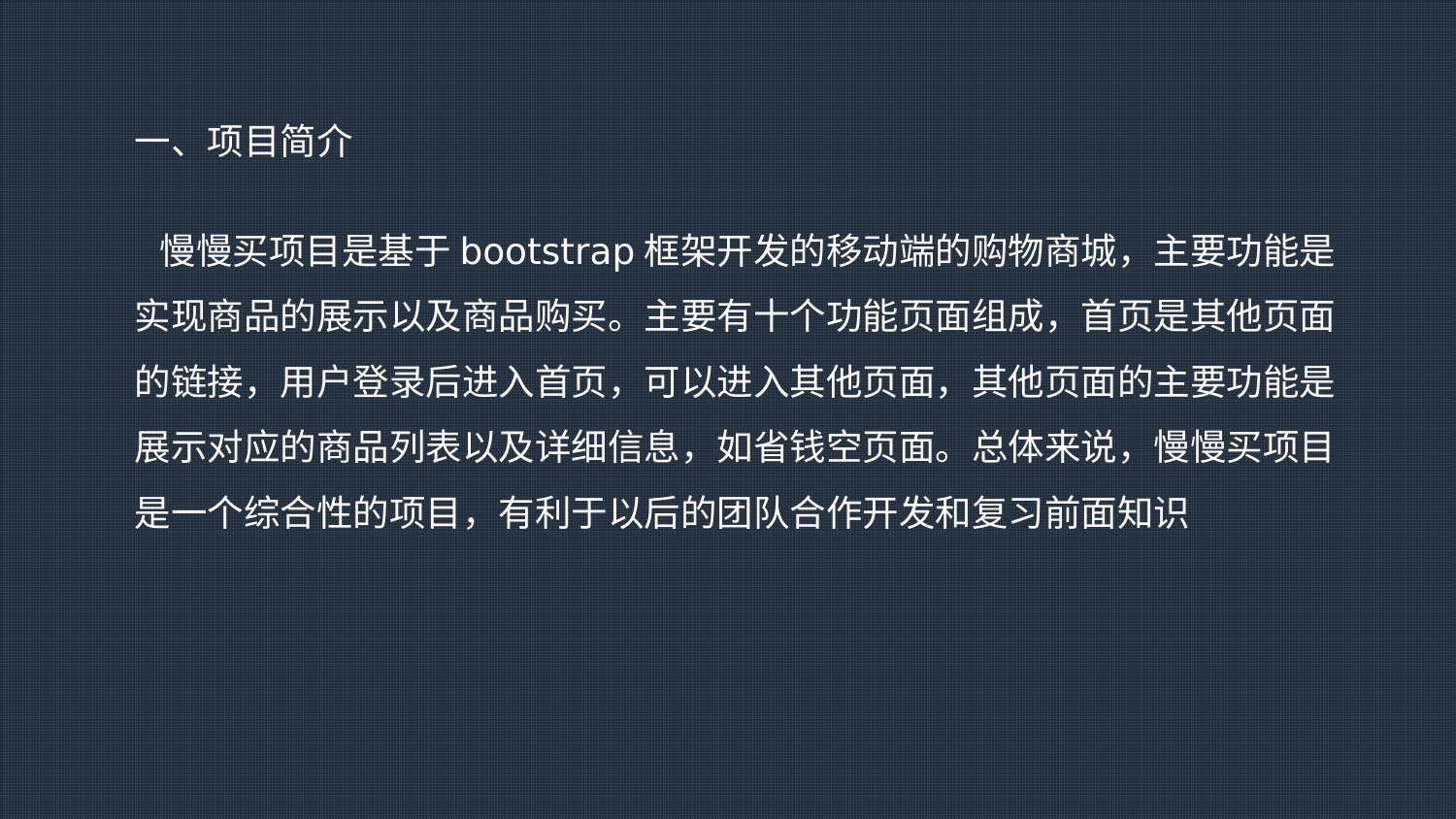

一、项目简介

  慢慢买项目是基于bootstrap框架开发的移动端的购物商城，主要功能是实现商品的展示以及商品购买。主要有十个功能页面组成，首页是其他页面的链接，用户登录后进入首页，可以进入其他页面，其他页面的主要功能是展示对应的商品列表以及详细信息，如省钱空页面。总体来说，慢慢买项目是一个综合性的项目，有利于以后的团队合作开发和复习前面知识